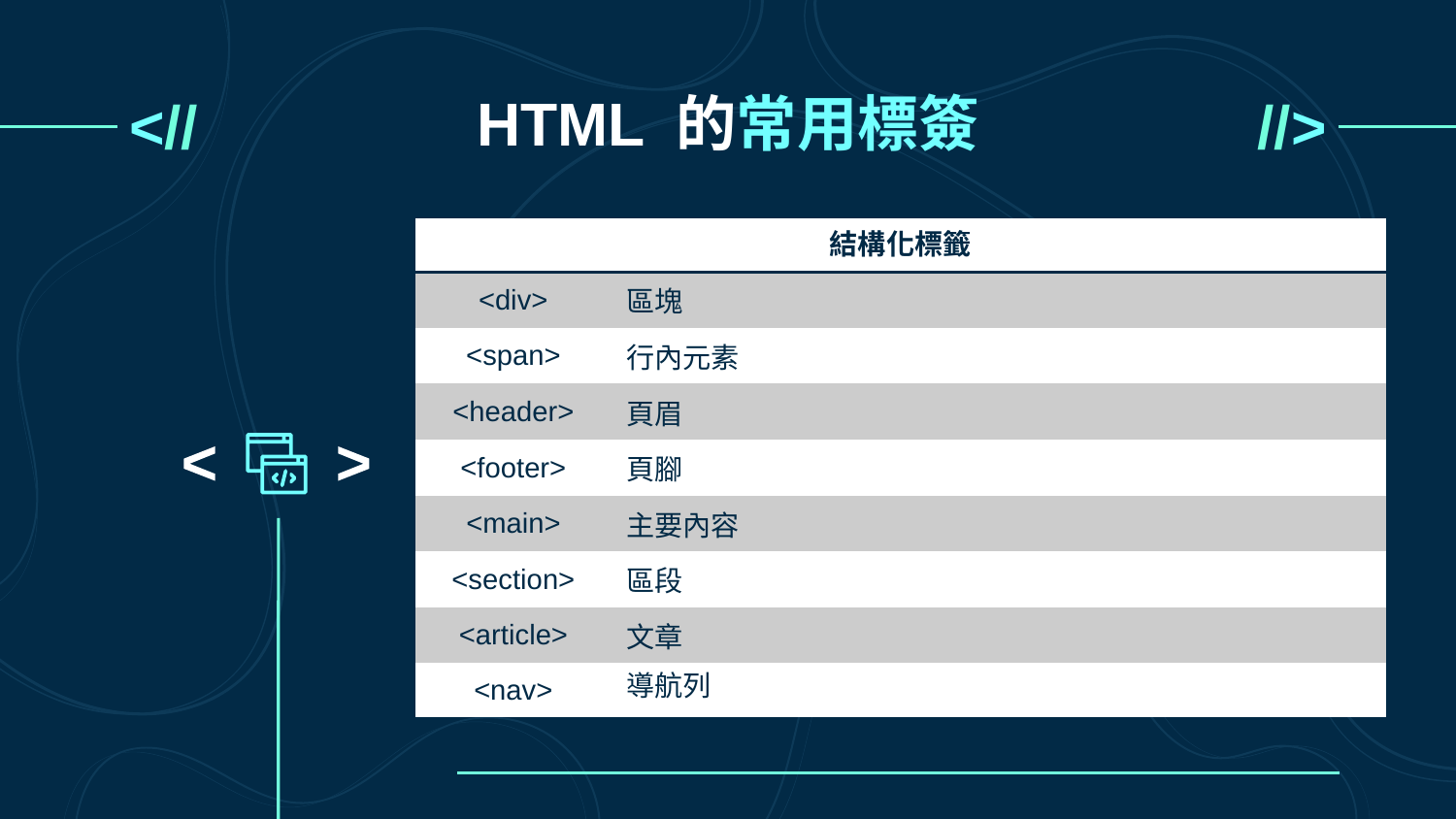

# HTML 的常用標簽
<//
//>
| 結構化標籤 |  |
| --- | --- |
| <div> | 區塊 |
| <span> | 行內元素 |
| <header> | 頁眉 |
| <footer> | 頁腳 |
| <main> | 主要內容 |
| <section> | 區段 |
| <article> | 文章 |
| <nav> | 導航列 |

<
<